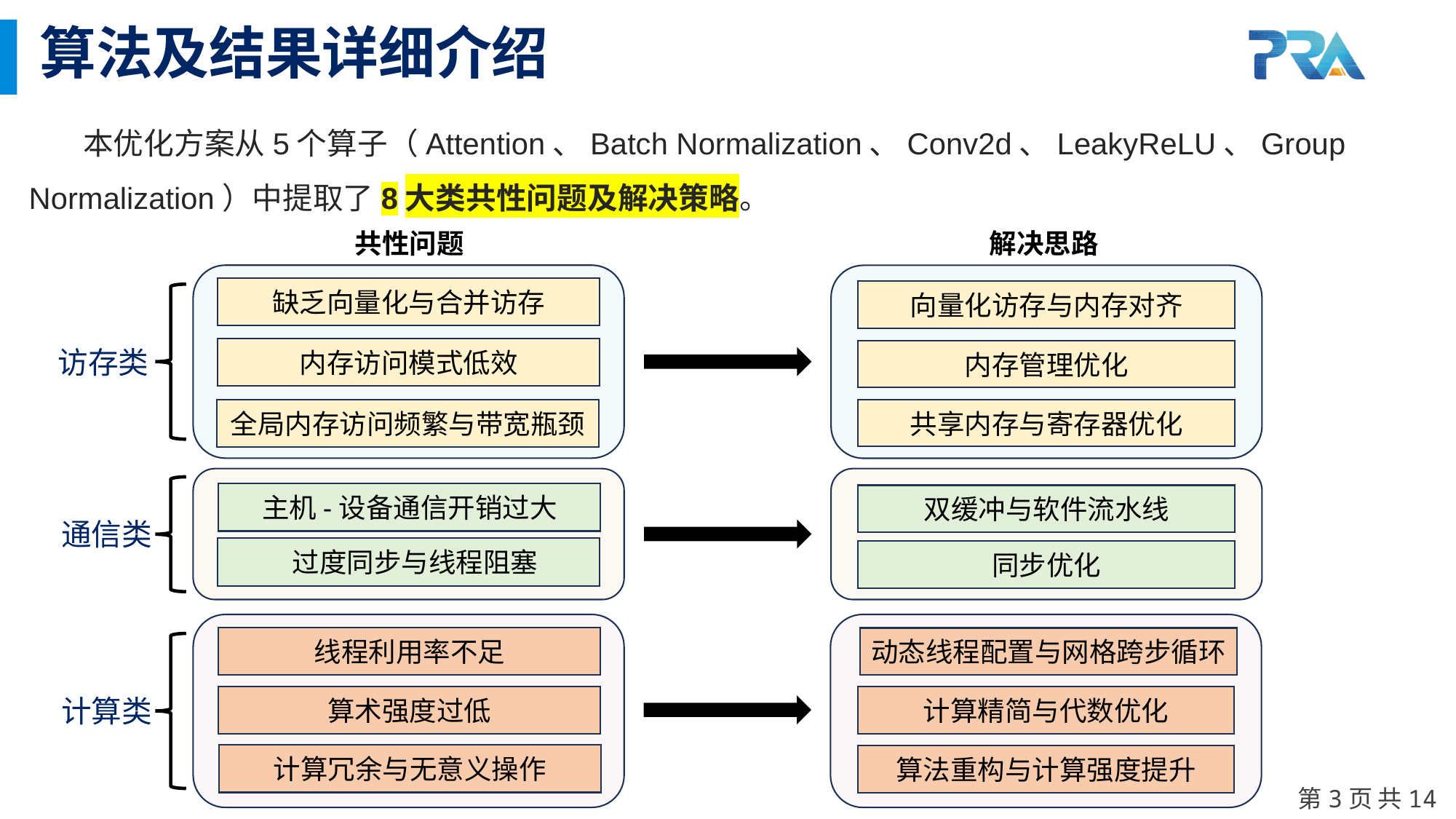

算法及结果详细介绍
       本优化方案从5个算子（Attention、Batch Normalization、Conv2d、LeakyReLU、Group Normalization）中提取了8大类共性问题及解决策略。
共性问题
解决思路

缺乏向量化与合并访存
内存访问模式低效
全局内存访问频繁与带宽瓶颈

向量化访存与内存对齐
内存管理优化
共享内存与寄存器优化

访存类

主机-设备通信开销过大
 过度同步与线程阻塞

同步优化
双缓冲与软件流水线

通信类

动态线程配置与网格跨步循环
计算精简与代数优化
算法重构与计算强度提升

线程利用率不足
算术强度过低
计算冗余与无意义操作

计算类

第3页 共14页